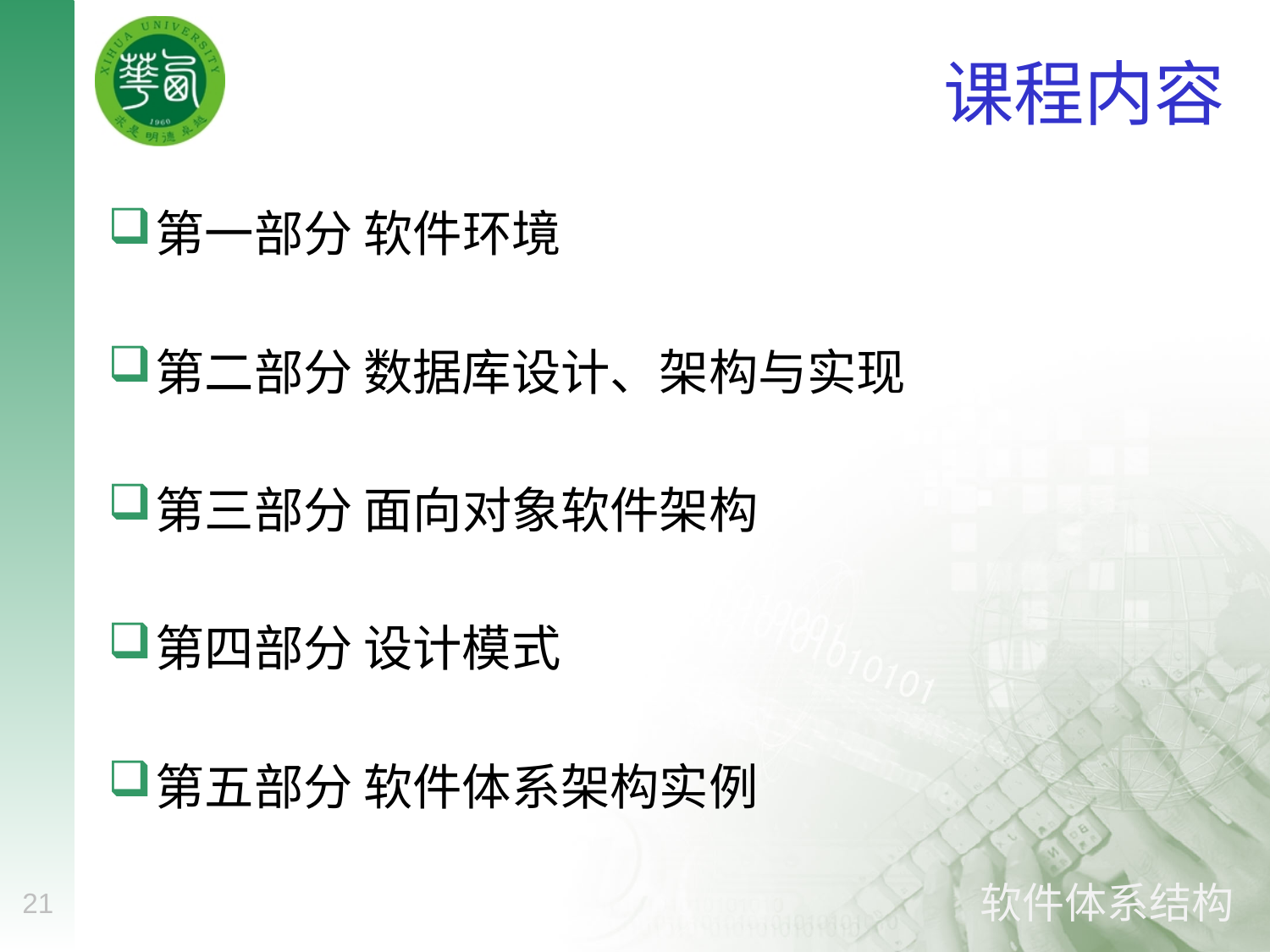

# 课程内容
第一部分 软件环境

第二部分 数据库设计、架构与实现

第三部分 面向对象软件架构

第四部分 设计模式

第五部分 软件体系架构实例
21